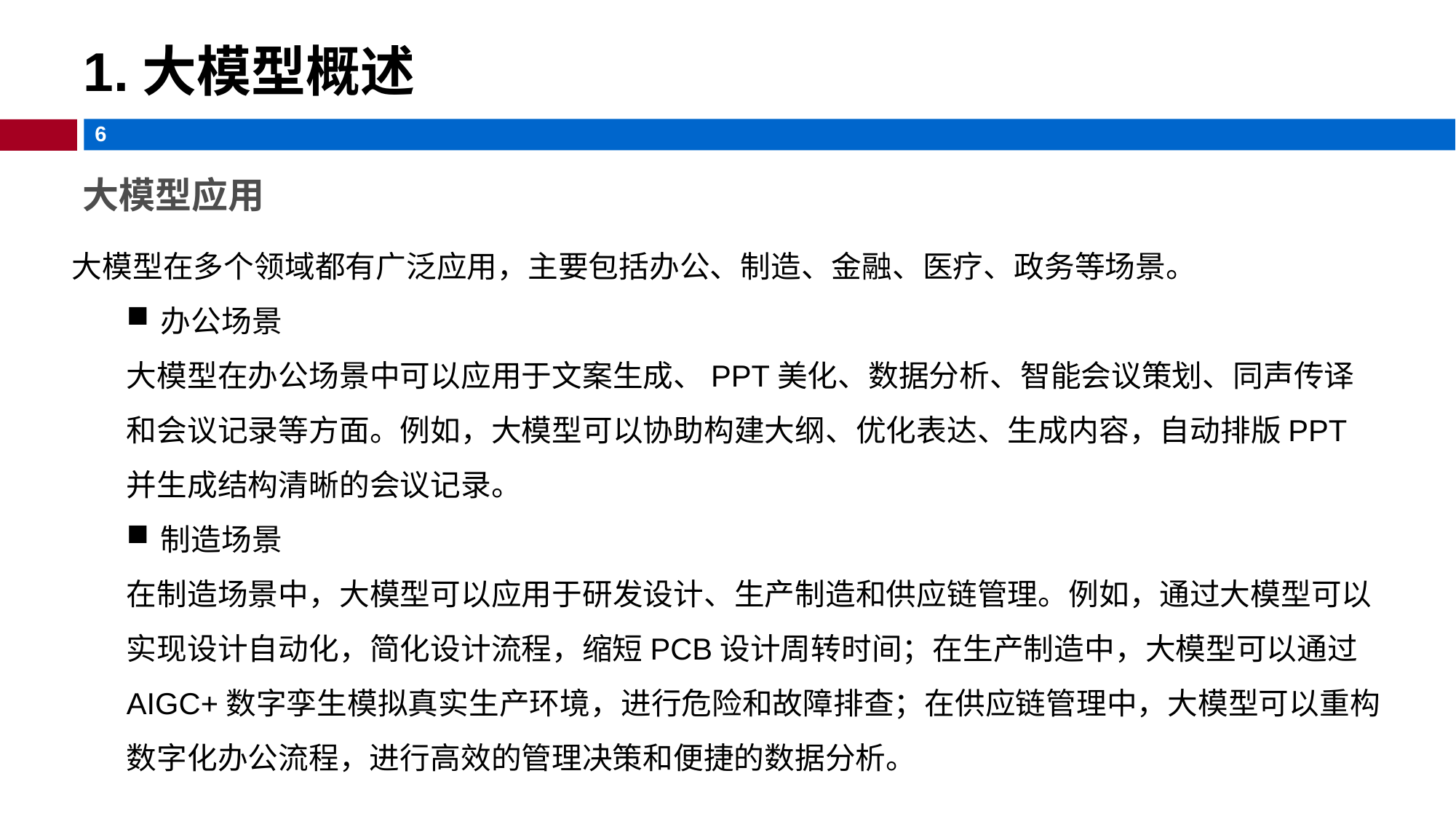

# 1.大模型概述
大模型应用
大模型在多个领域都有广泛应用，主要包括办公、制造、金融、医疗、政务等场景‌。
办公场景
大模型在办公场景中可以应用于文案生成、PPT美化、数据分析、智能会议策划、同声传译和会议记录等方面。例如，大模型可以协助构建大纲、优化表达、生成内容，自动排版PPT并生成结构清晰的会议记录‌。
制造场景
在制造场景中，大模型可以应用于研发设计、生产制造和供应链管理。例如，通过大模型可以实现设计自动化，简化设计流程，缩短PCB设计周转时间；在生产制造中，大模型可以通过AIGC+数字孪生模拟真实生产环境，进行危险和故障排查；在供应链管理中，大模型可以重构数字化办公流程，进行高效的管理决策和便捷的数据分析‌。